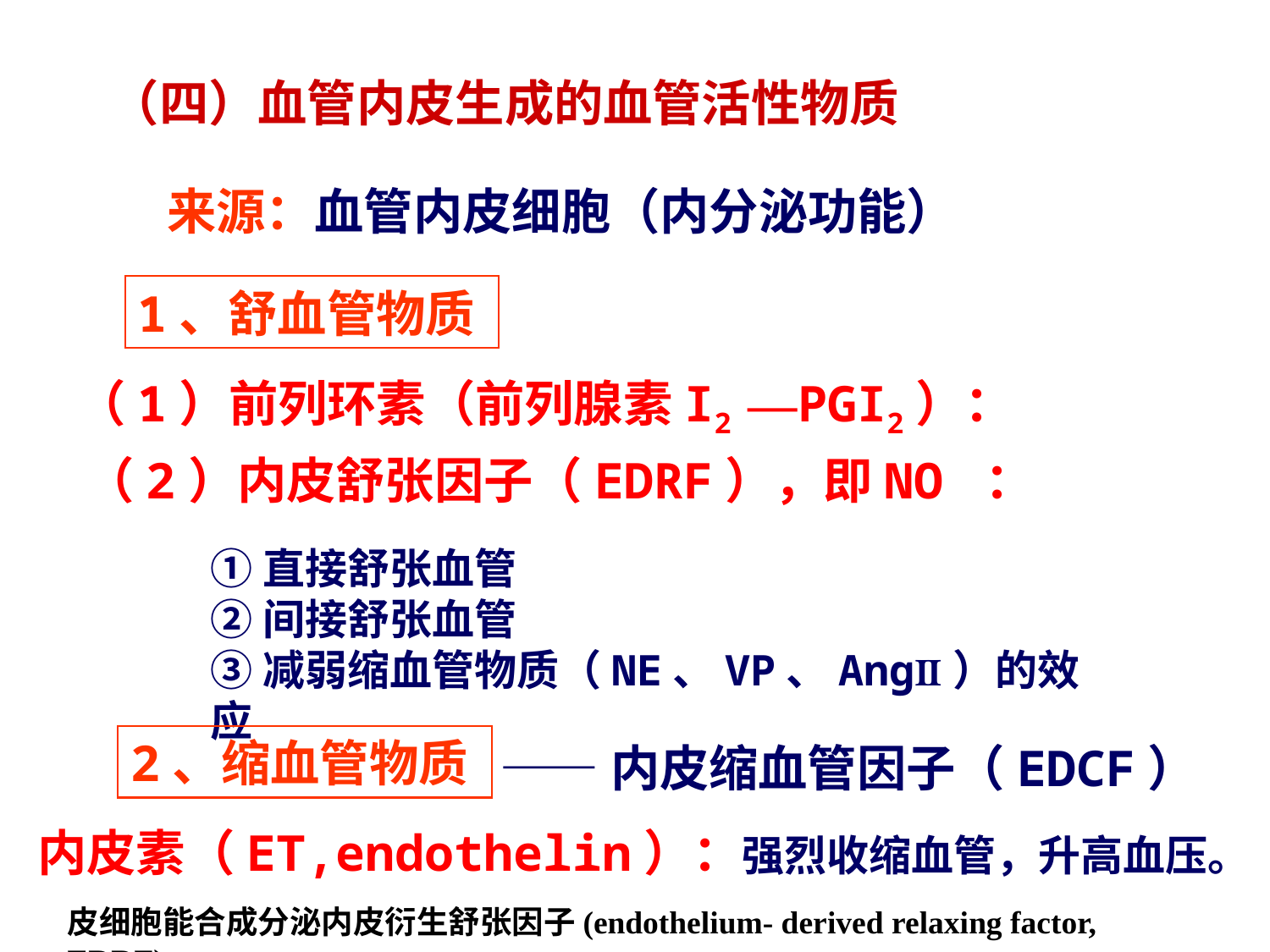

（四）血管内皮生成的血管活性物质
来源：血管内皮细胞（内分泌功能）
1、舒血管物质
（1）前列环素（前列腺素I2 —PGI2）：
（2）内皮舒张因子（EDRF），即NO ：
①直接舒张血管
②间接舒张血管
③减弱缩血管物质（NE、VP、AngⅡ）的效应
2、缩血管物质
——内皮缩血管因子（EDCF）
内皮素（ET,endothelin）：强烈收缩血管，升高血压。
皮细胞能合成分泌内皮衍生舒张因子(endothelium- derived relaxing factor, EDRF),